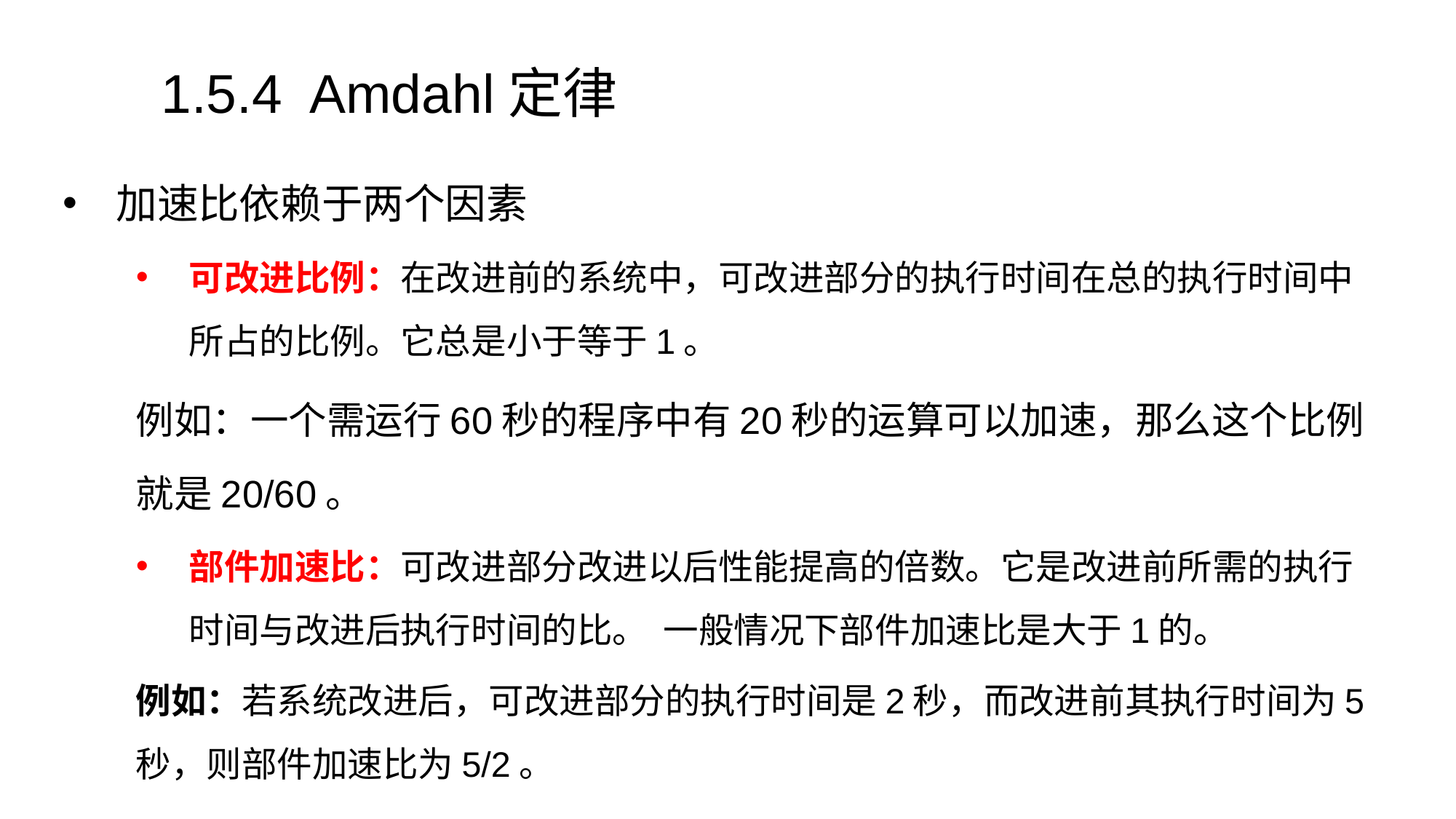

1.5.4  Amdahl定律
加速比依赖于两个因素
可改进比例：在改进前的系统中，可改进部分的执行时间在总的执行时间中所占的比例。它总是小于等于1。
例如：一个需运行60秒的程序中有20秒的运算可以加速，那么这个比例就是20/60。
部件加速比：可改进部分改进以后性能提高的倍数。它是改进前所需的执行时间与改进后执行时间的比。  一般情况下部件加速比是大于1的。
例如：若系统改进后，可改进部分的执行时间是2秒，而改进前其执行时间为5秒，则部件加速比为5/2。